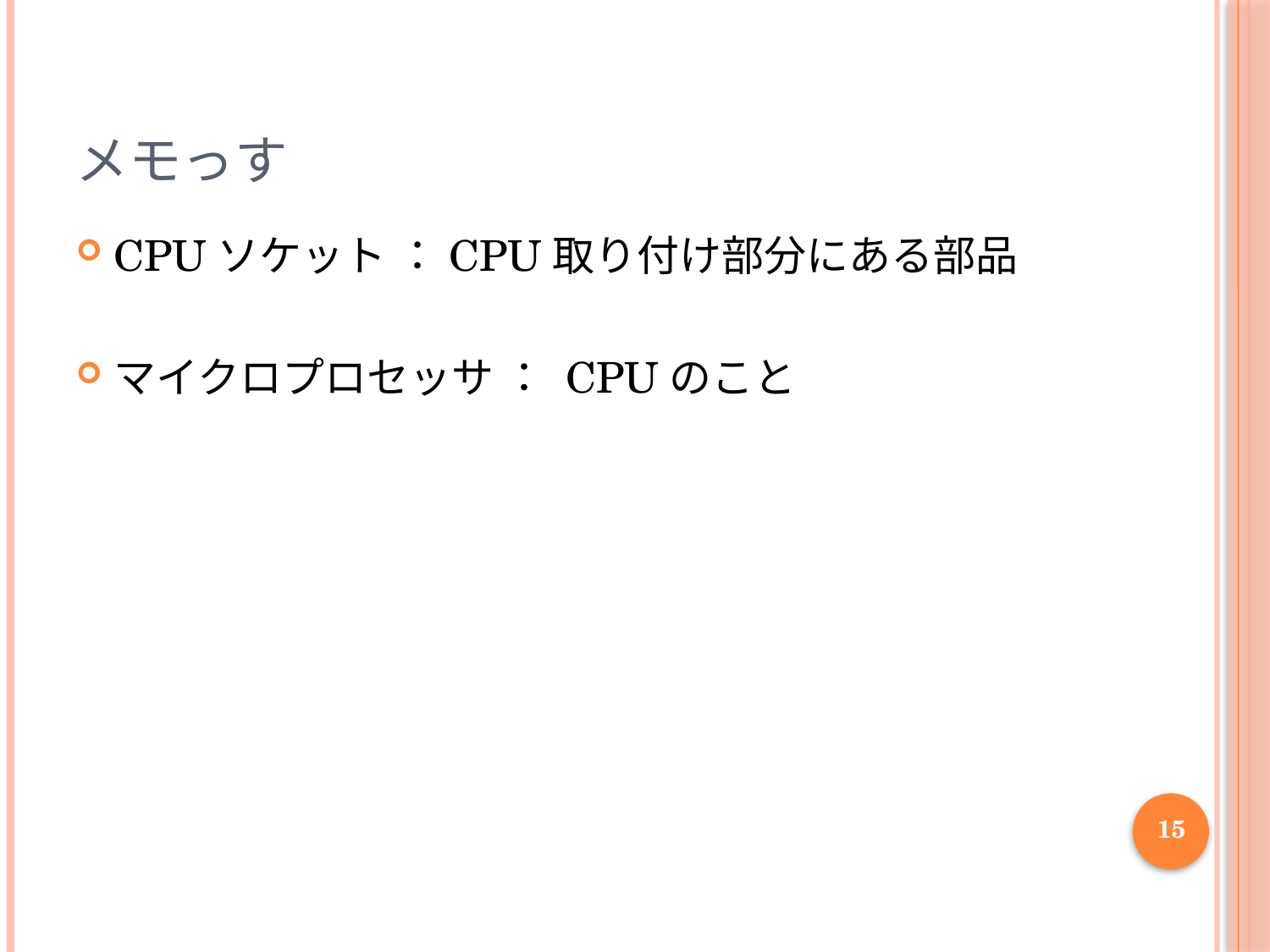

# メモっす
CPUソケット ：CPU取り付け部分にある部品

マイクロプロセッサ ： CPUのこと

15